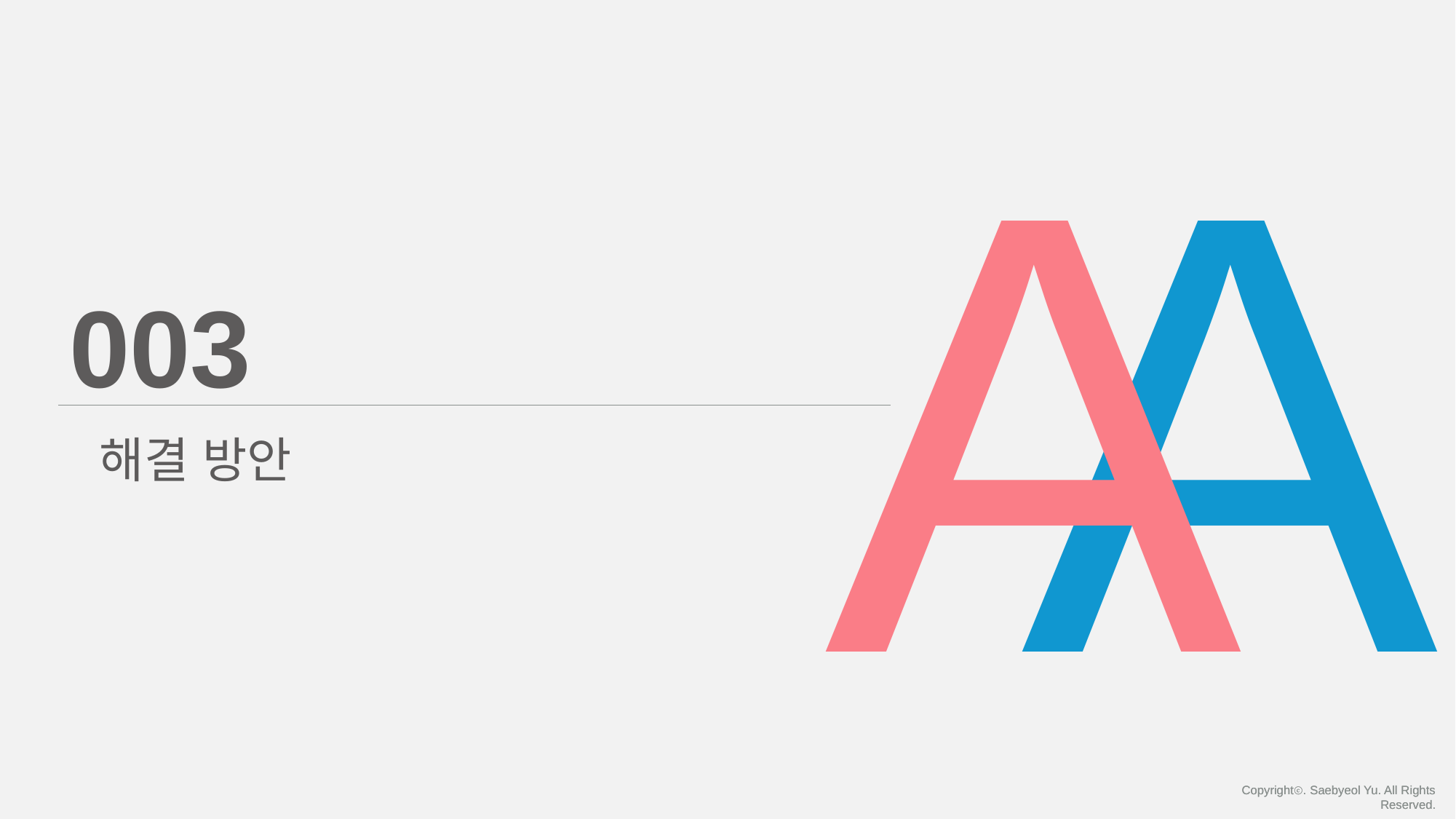

A
A
003
 해결 방안
Copyrightⓒ. Saebyeol Yu. All Rights Reserved.